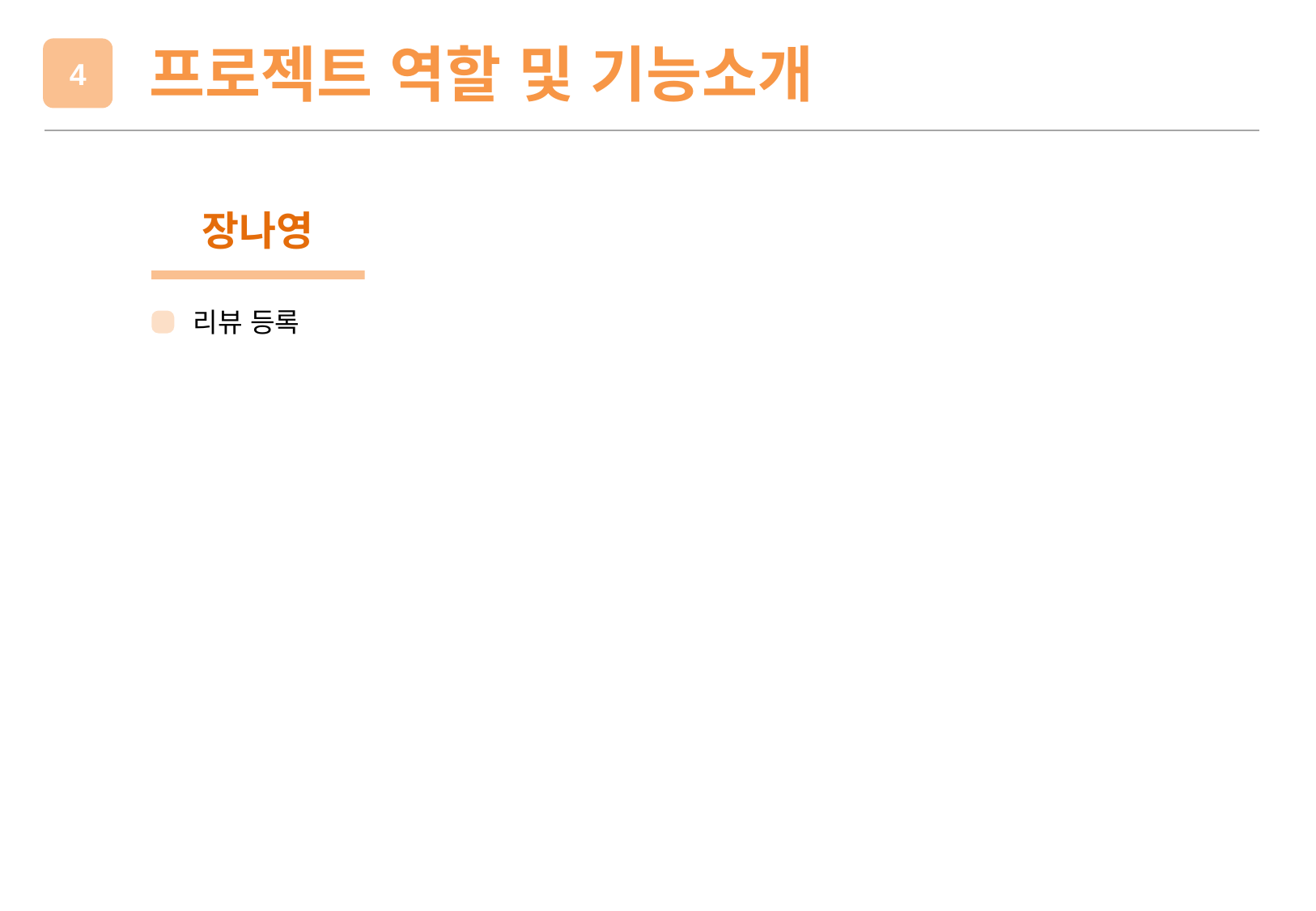

프로젝트 역할 및 기능소개
4
장나영

리뷰 등록